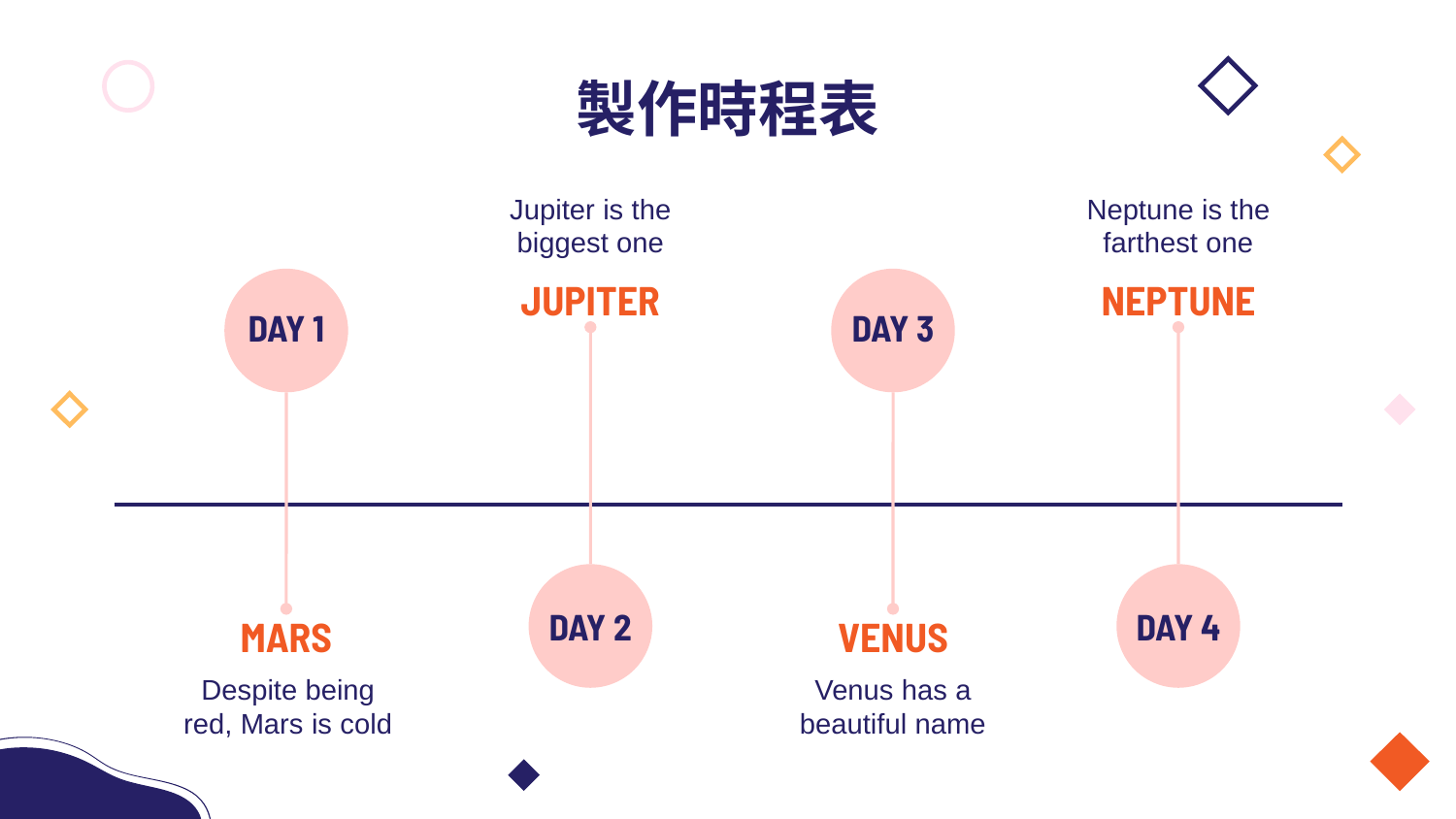

# 製作時程表
Jupiter is the biggest one
Neptune is the farthest one

JUPITER
NEPTUNE
DAY 1
DAY 3

DAY 2
DAY 4
MARS
VENUS
Despite being red, Mars is cold
Venus has a beautiful name